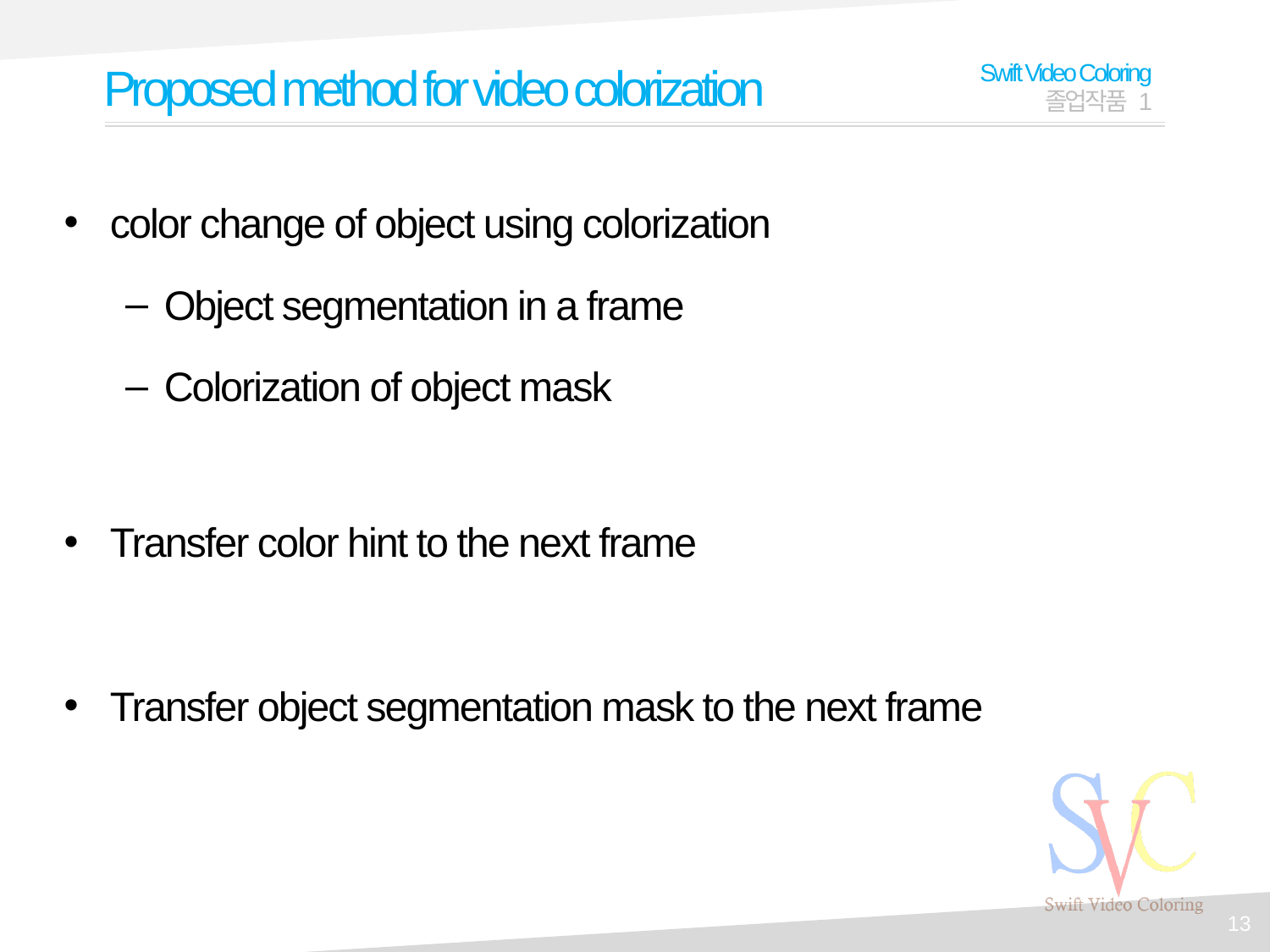

Proposed method for video colorization
Swift Video Coloring
졸업작품 1
color change of object using colorization
Object segmentation in a frame
Colorization of object mask

Transfer color hint to the next frame

Transfer object segmentation mask to the next frame

13